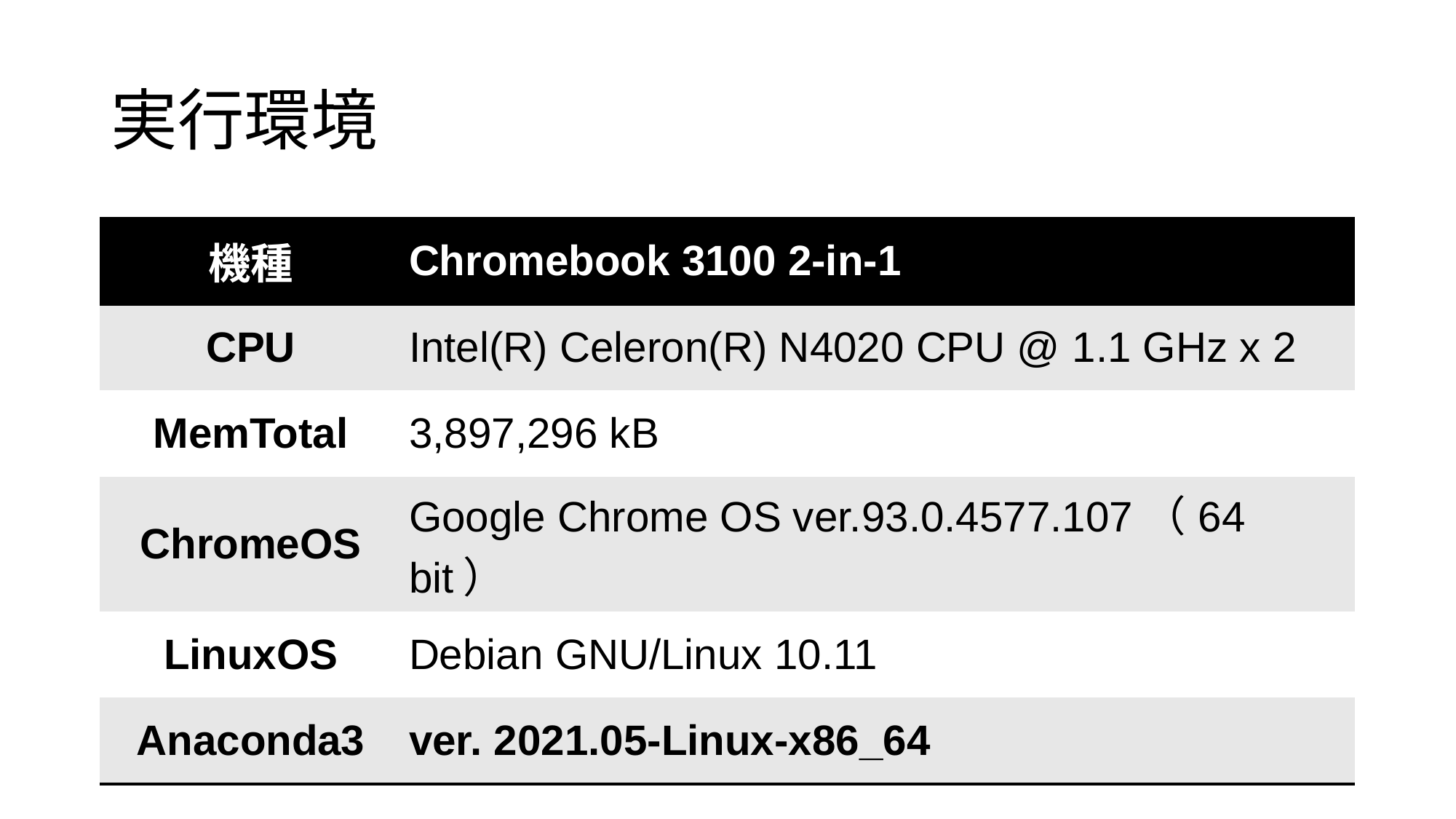

# 実行環境
| 機種 | Chromebook 3100 2-in-1 |
| --- | --- |
| CPU | Intel(R) Celeron(R) N4020 CPU @ 1.1 GHz x 2 |
| MemTotal | 3,897,296 kB |
| ChromeOS | Google Chrome OS ver.93.0.4577.107（64 bit） |
| LinuxOS | Debian GNU/Linux 10.11 |
| Anaconda3 | ver. 2021.05-Linux-x86\_64 |